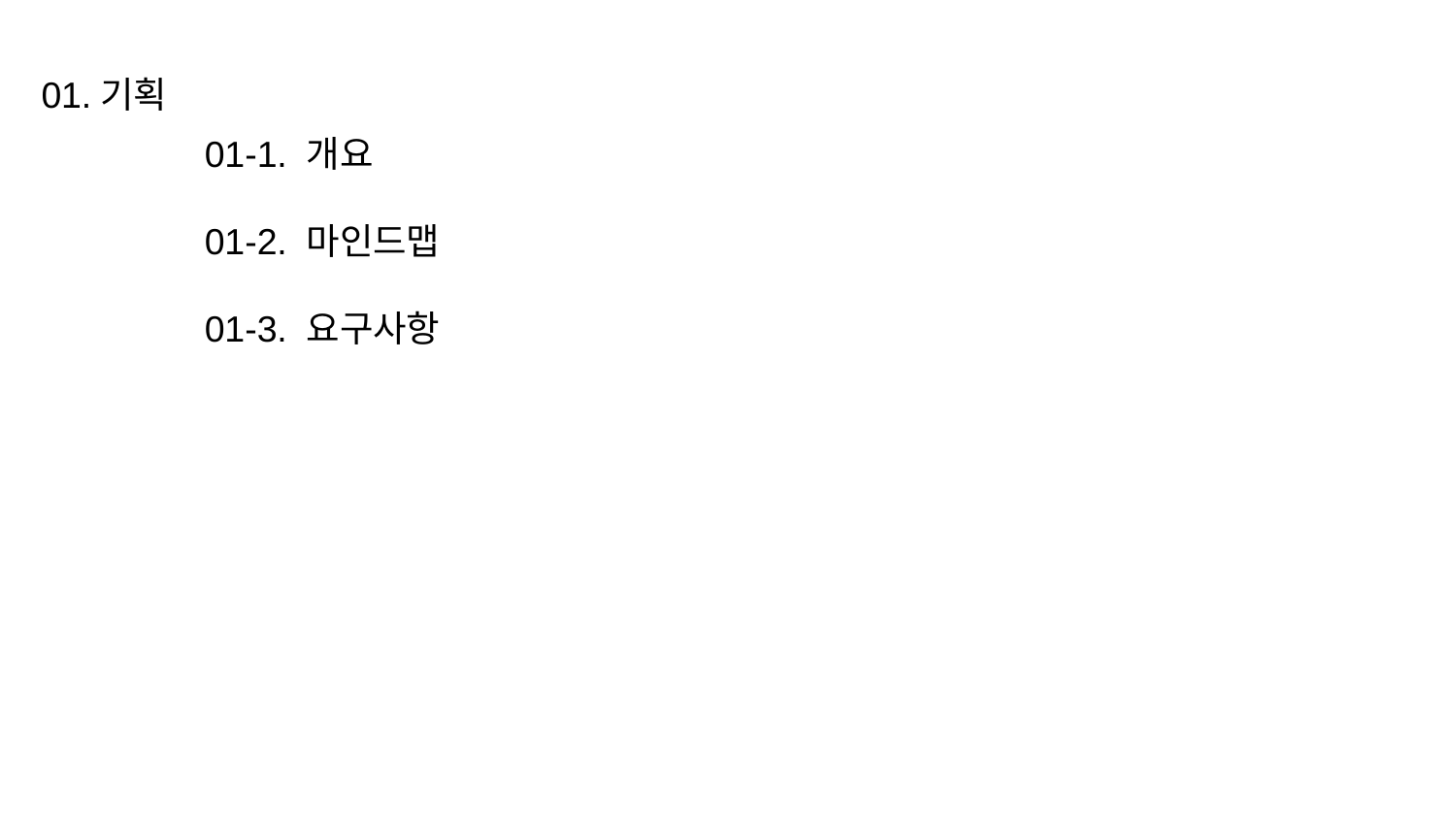

01.기획
01-1. 개요

01-2. 마인드맵

01-3. 요구사항